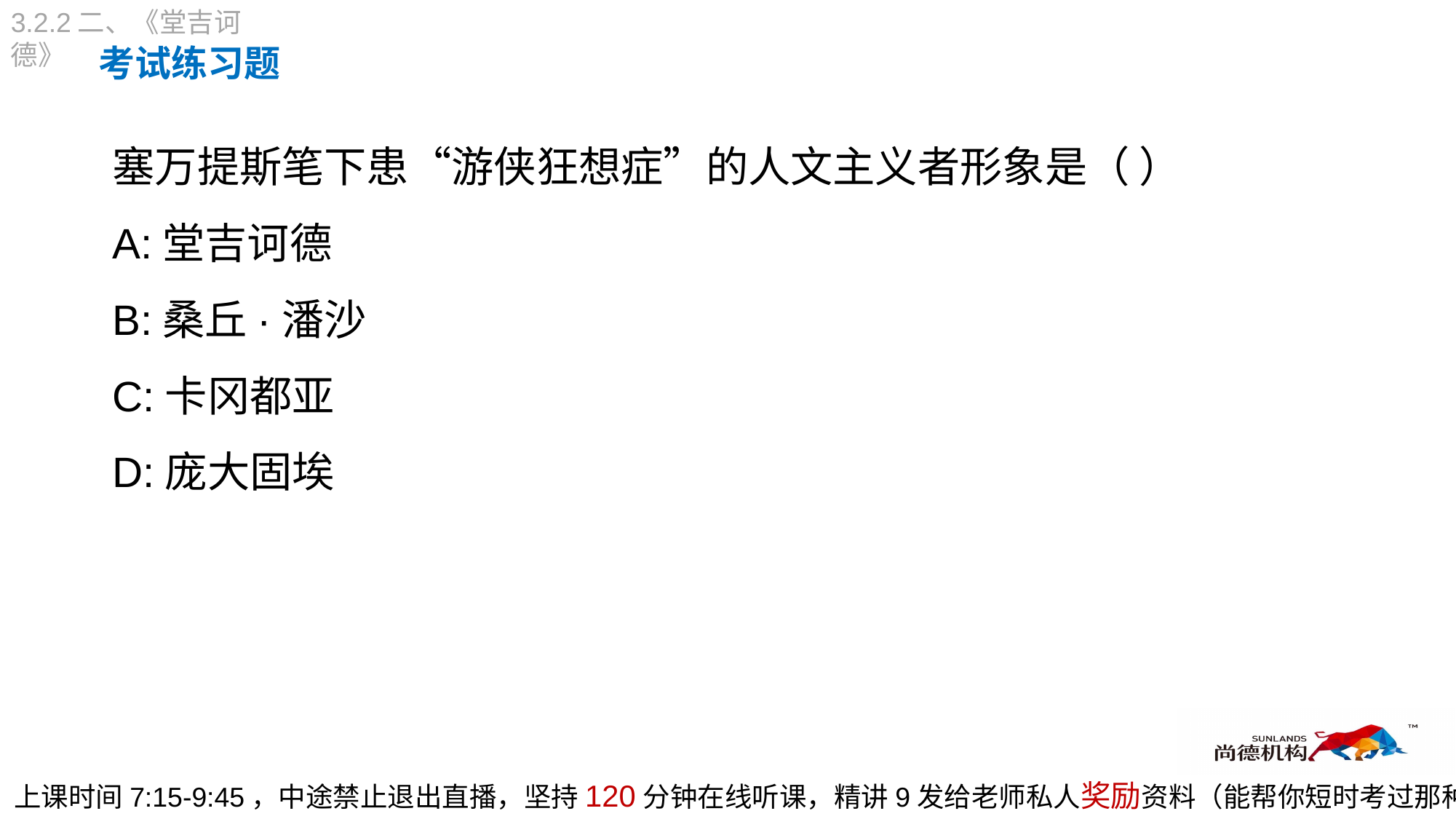

3.2.2二、《堂吉诃德》
考试练习题
塞万提斯笔下患“游侠狂想症”的人文主义者形象是（ ）
A:堂吉诃德
B:桑丘·潘沙
C:卡冈都亚
D:庞大固埃